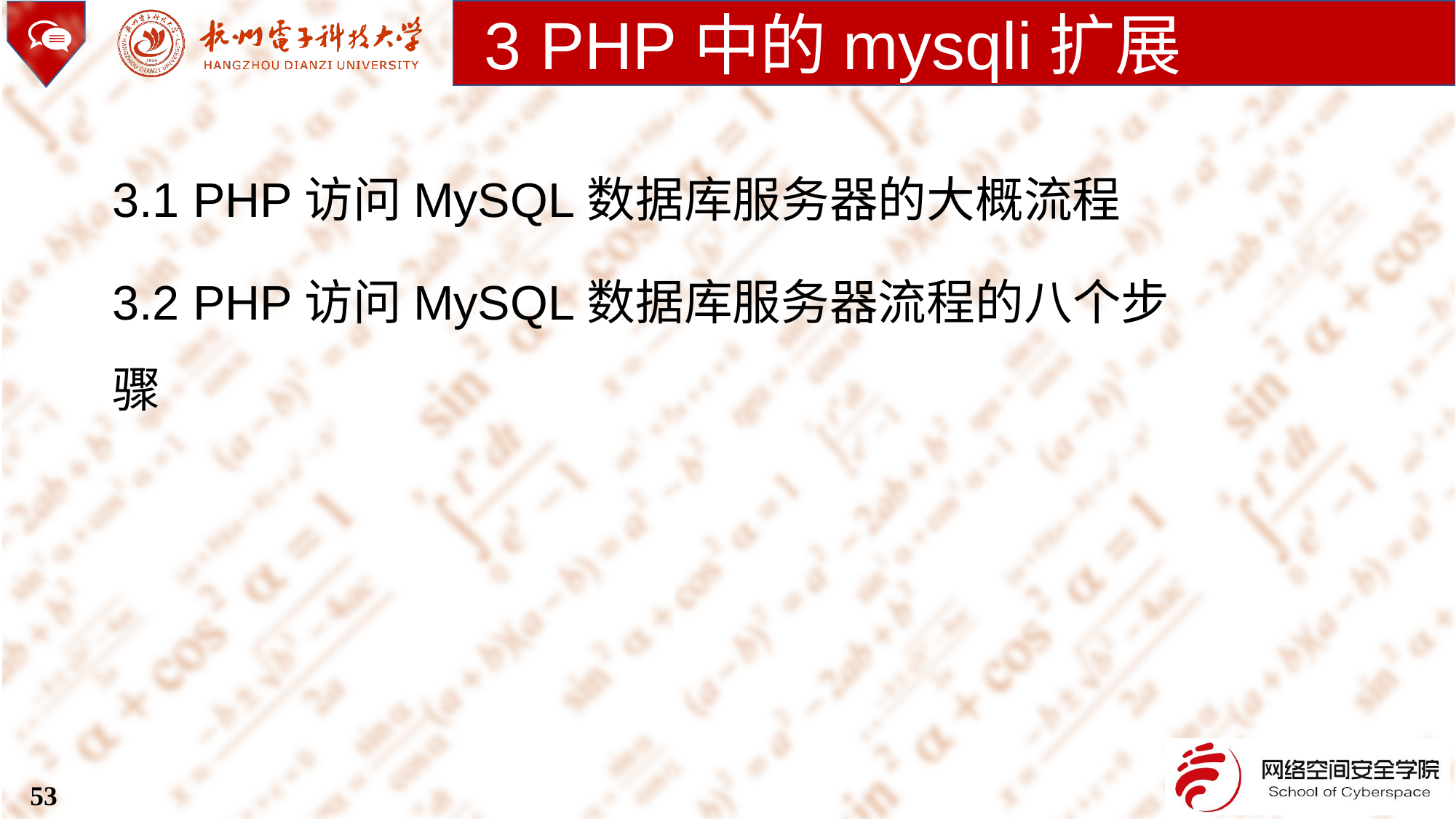

3 PHP中的mysqli扩展
3.1 PHP访问MySQL数据库服务器的大概流程
3.2 PHP访问MySQL数据库服务器流程的八个步骤

53